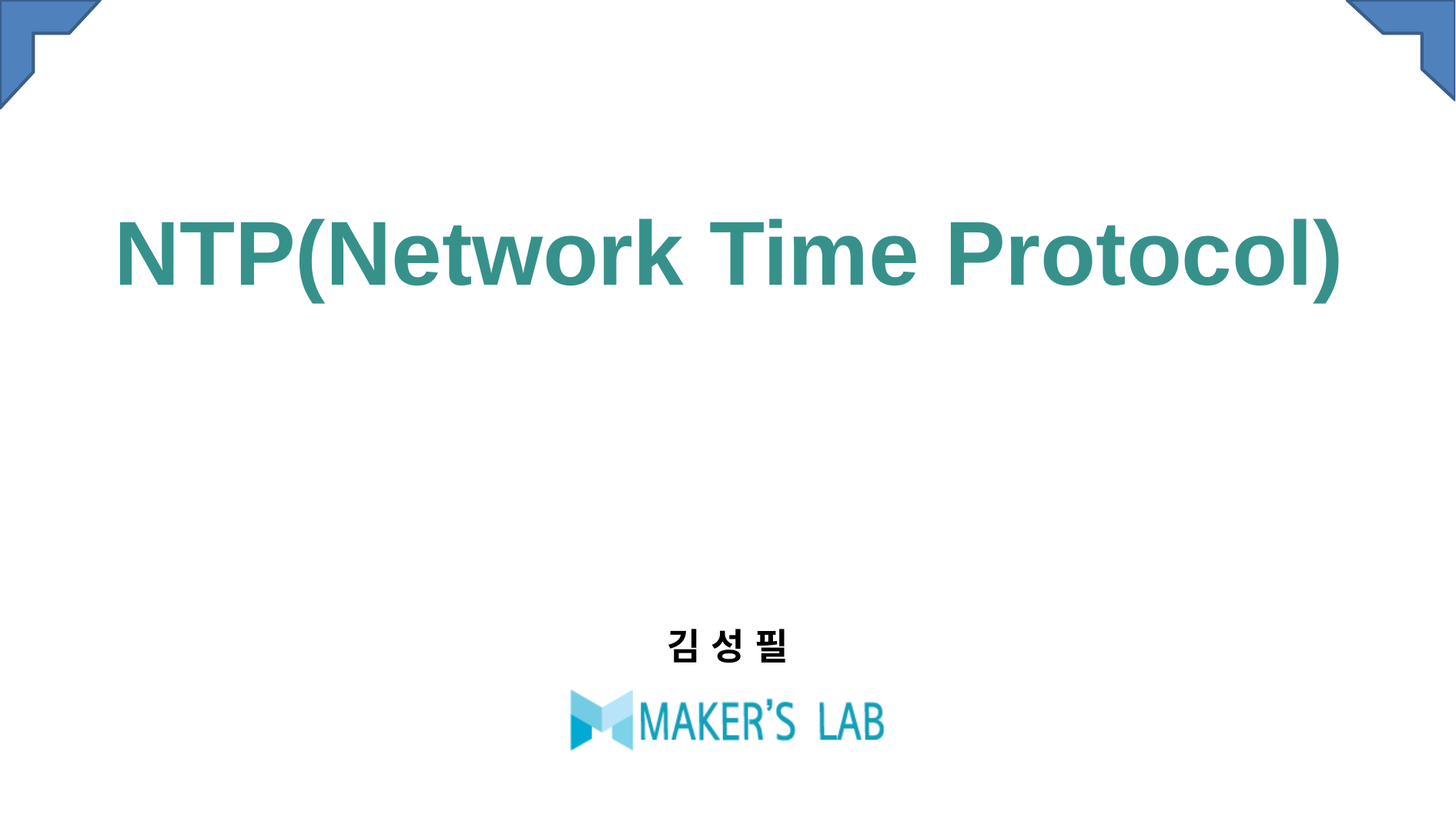

# NTP(Network Time Protocol)

김 성 필